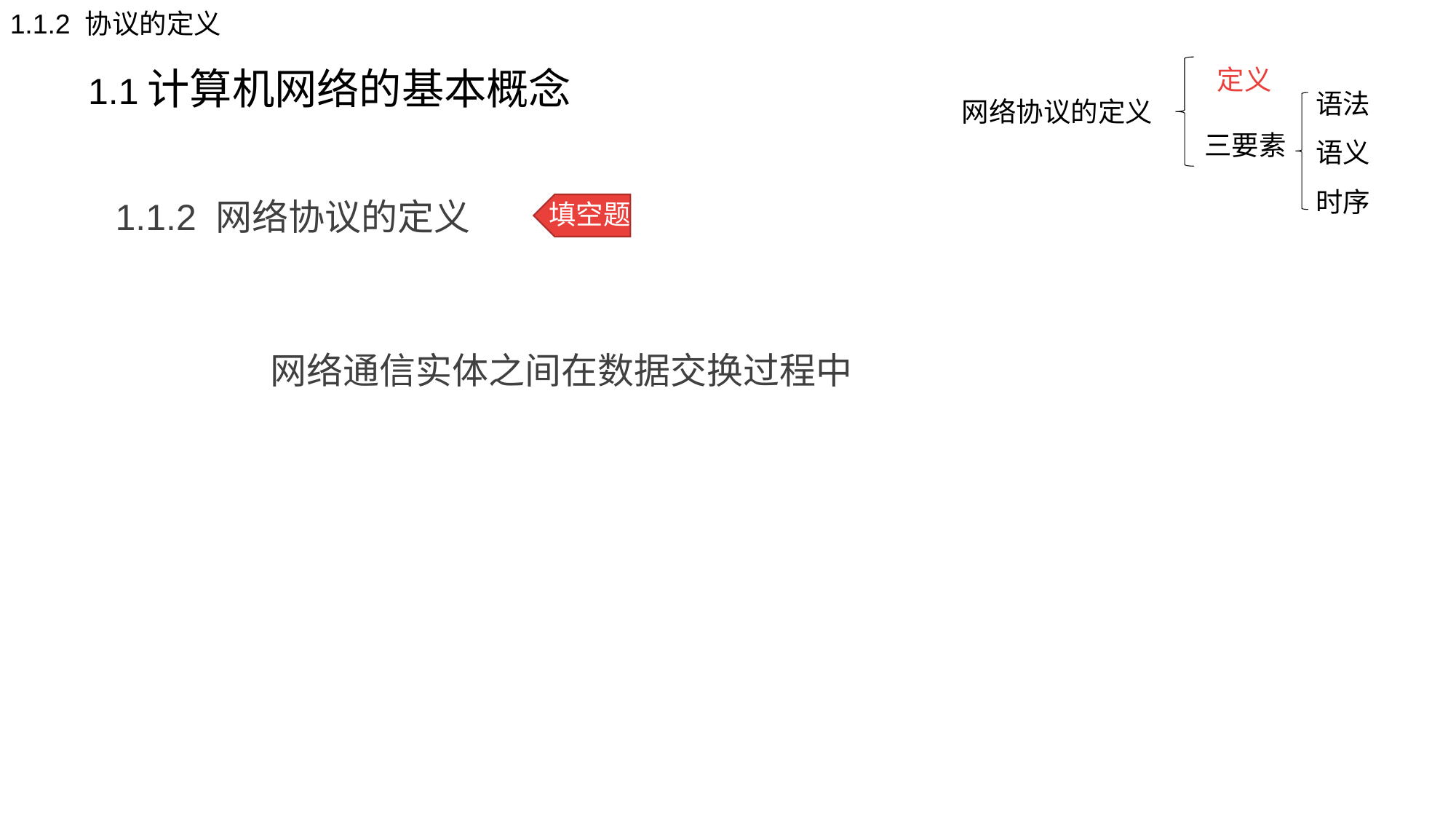

1.1.2 协议的定义
# 1.1计算机网络的基本概念

 定义

三要素
语法
语义
时序
网络协议的定义

1.1.2 网络协议的定义

网络协议：网络通信实体之间在数据交换过程中需要遵循的规则或约定。
填空题